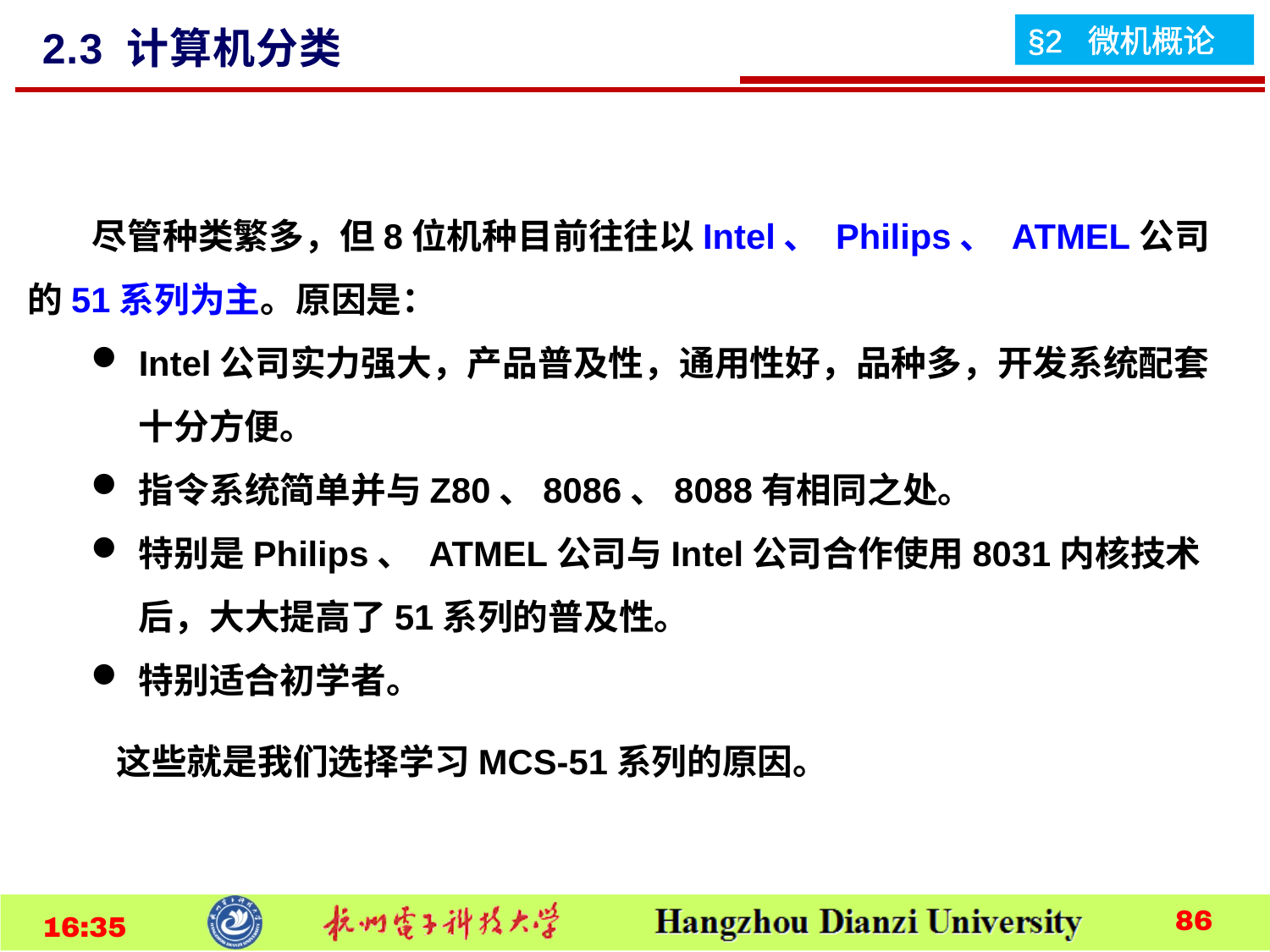

2.3 计算机分类
       尽管种类繁多，但8位机种目前往往以Intel、 Philips、 ATMEL公司的51系列为主。原因是：
Intel公司实力强大，产品普及性，通用性好，品种多，开发系统配套十分方便。
指令系统简单并与Z80、8086、8088有相同之处。
特别是Philips、 ATMEL公司与Intel公司合作使用8031内核技术后，大大提高了51系列的普及性。
特别适合初学者。
          这些就是我们选择学习MCS-51系列的原因。